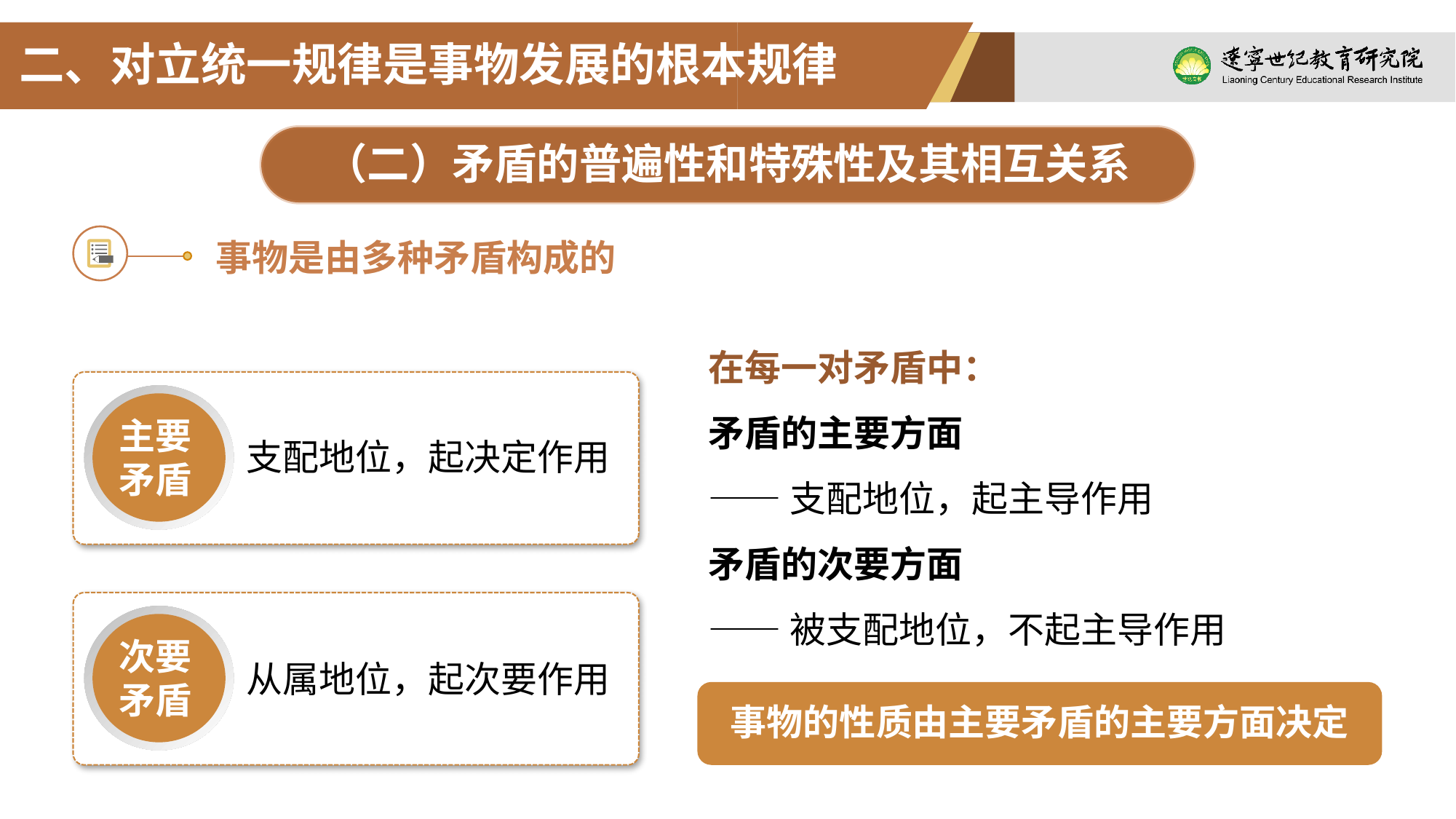

二、对立统一规律是事物发展的根本规律
（二）矛盾的普遍性和特殊性及其相互关系

事物是由多种矛盾构成的

在每一对矛盾中：
矛盾的主要方面
——支配地位，起主导作用
矛盾的次要方面
——被支配地位，不起主导作用

主要矛盾
支配地位，起决定作用

次要矛盾
从属地位，起次要作用
事物的性质由主要矛盾的主要方面决定